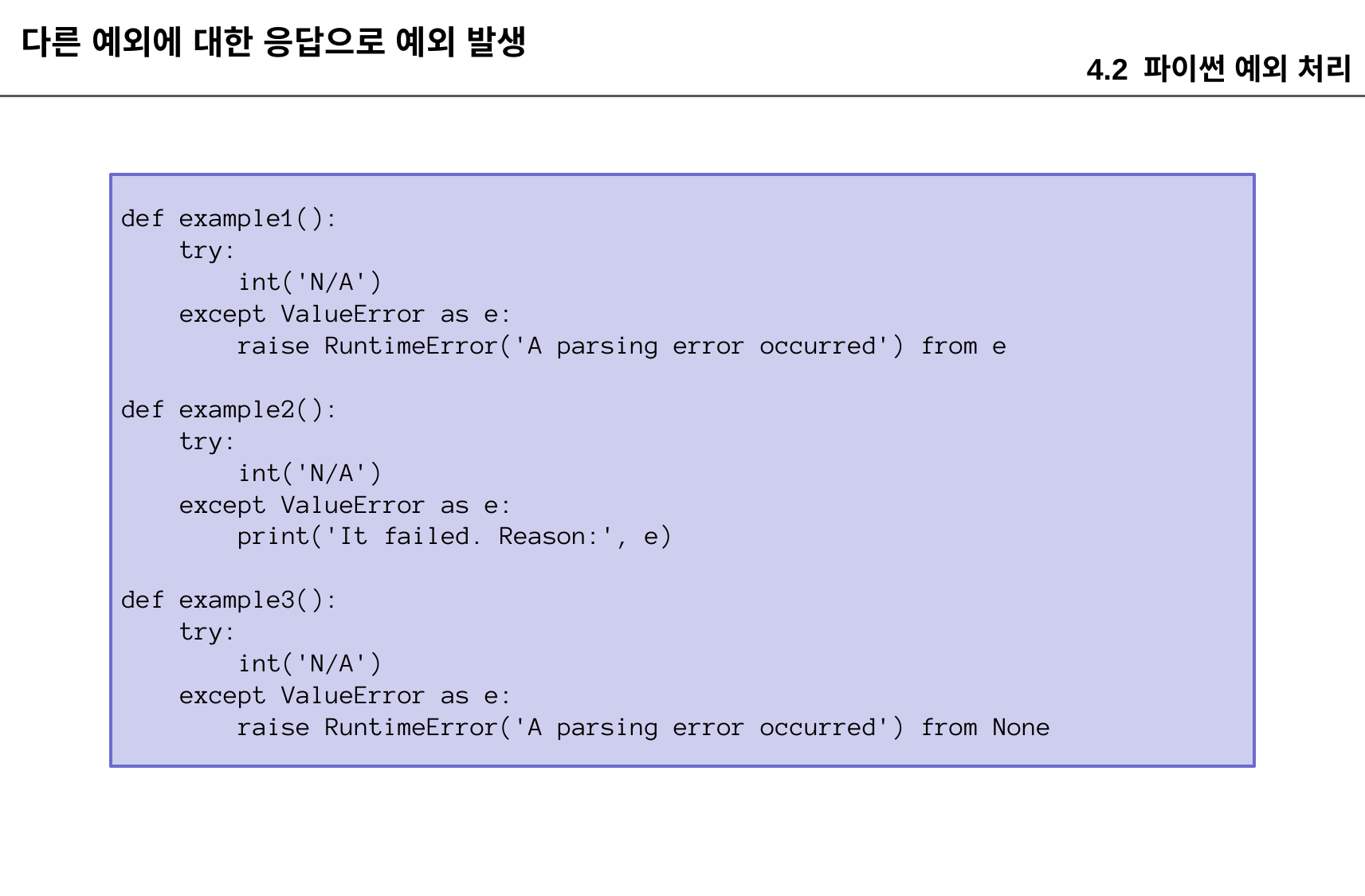

다른 예외에 대한 응답으로 예외 발생
4.2 파이썬 예외 처리
def example1():
    try:
        int('N/A')
    except ValueError as e:
        raise RuntimeError('A parsing error occurred') from e

def example2():
    try:
        int('N/A')
    except ValueError as e:
        print('It failed. Reason:', e)

def example3():
    try:
        int('N/A')
    except ValueError as e:
        raise RuntimeError('A parsing error occurred') from None